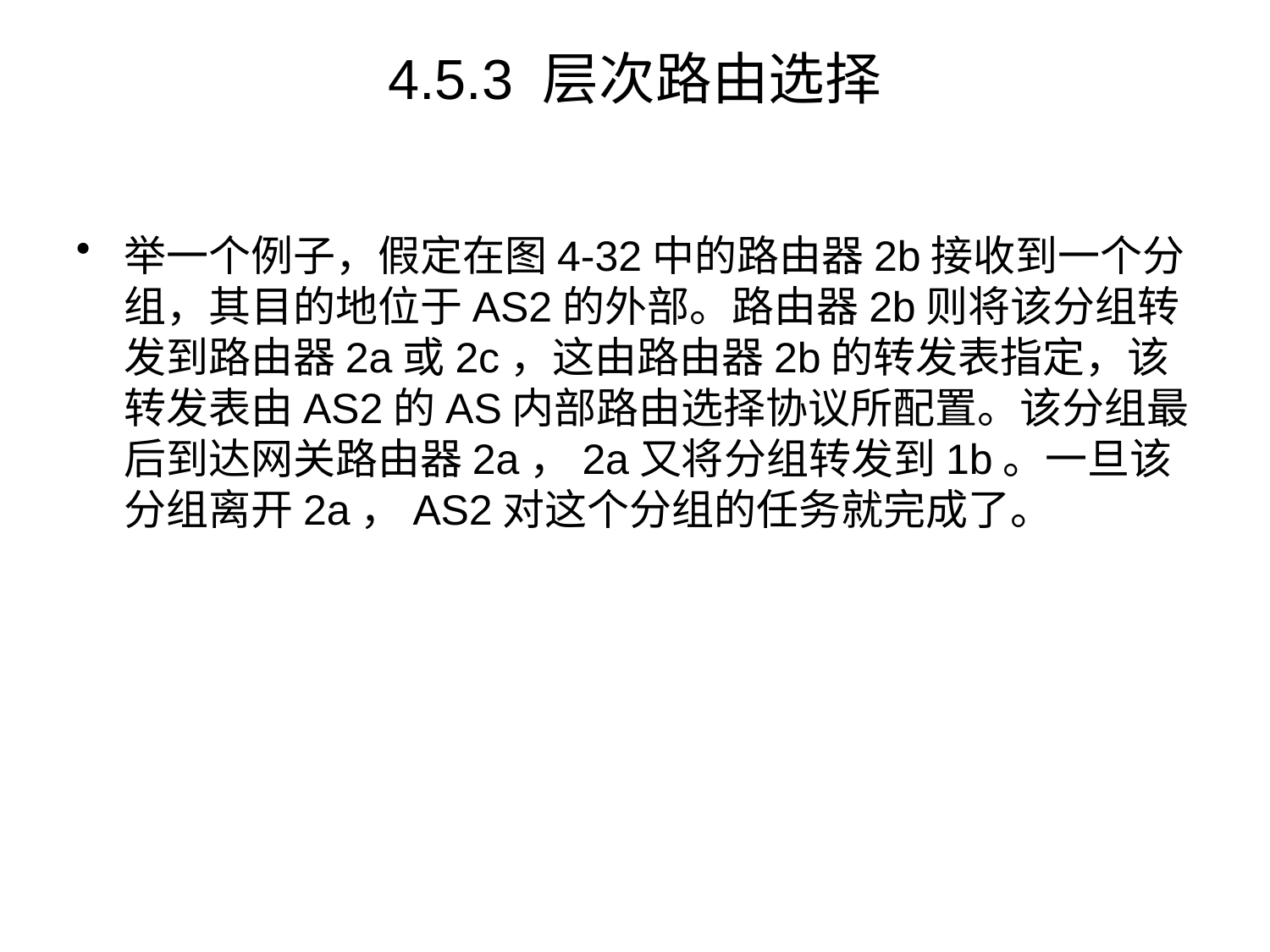

# 4.5.3 层次路由选择
举一个例子，假定在图4-32中的路由器2b接收到一个分组，其目的地位于AS2的外部。路由器2b则将该分组转发到路由器2a或2c，这由路由器2b的转发表指定，该转发表由AS2的AS内部路由选择协议所配置。该分组最后到达网关路由器2a，2a又将分组转发到1b。一旦该分组离开2a，AS2对这个分组的任务就完成了。